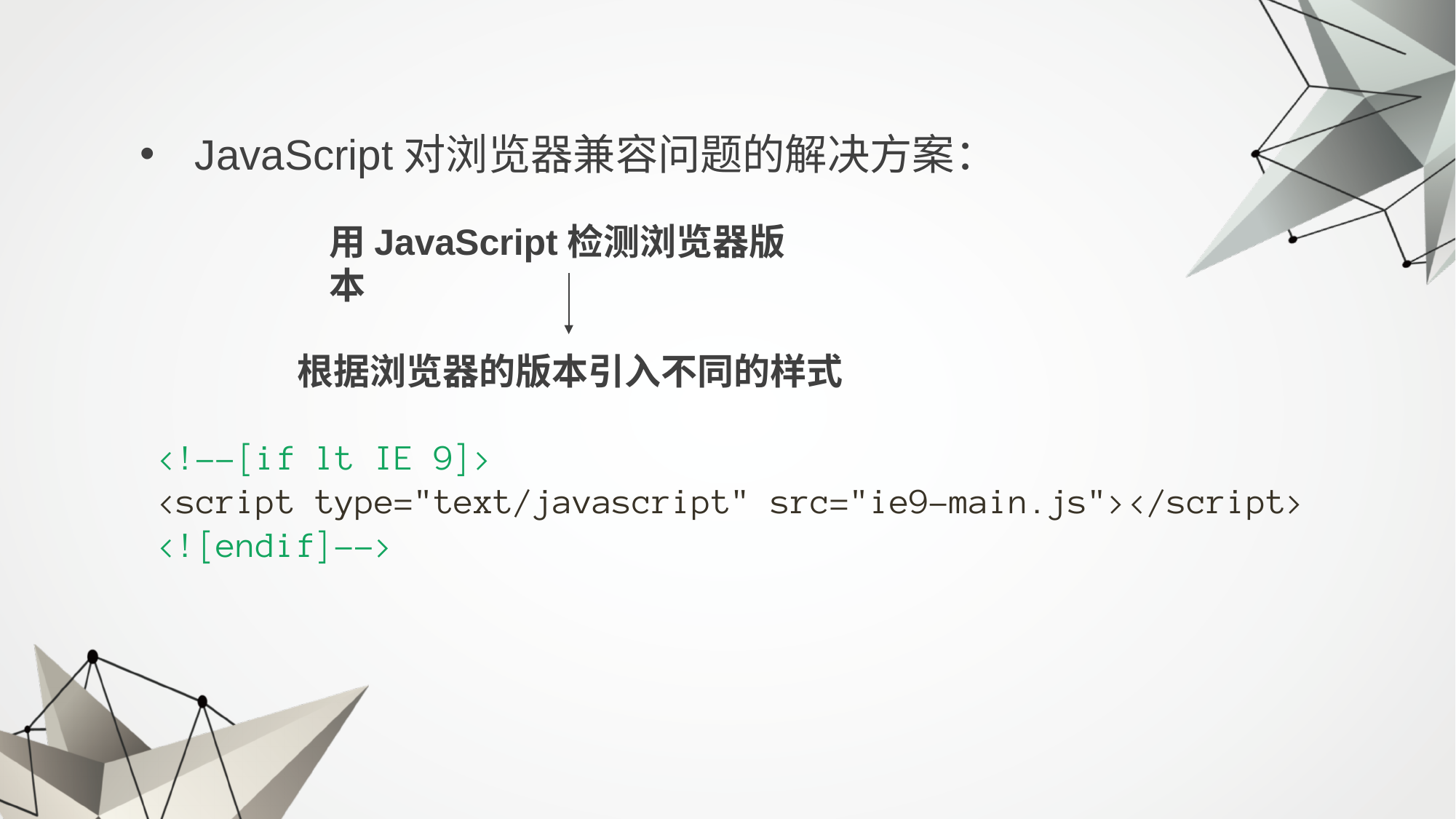

JavaScript对浏览器兼容问题的解决方案：
用JavaScript检测浏览器版本
根据浏览器的版本引入不同的样式
<!--[if lt IE 9]>
<script type="text/javascript" src="ie9-main.js"></script>
<![endif]-->